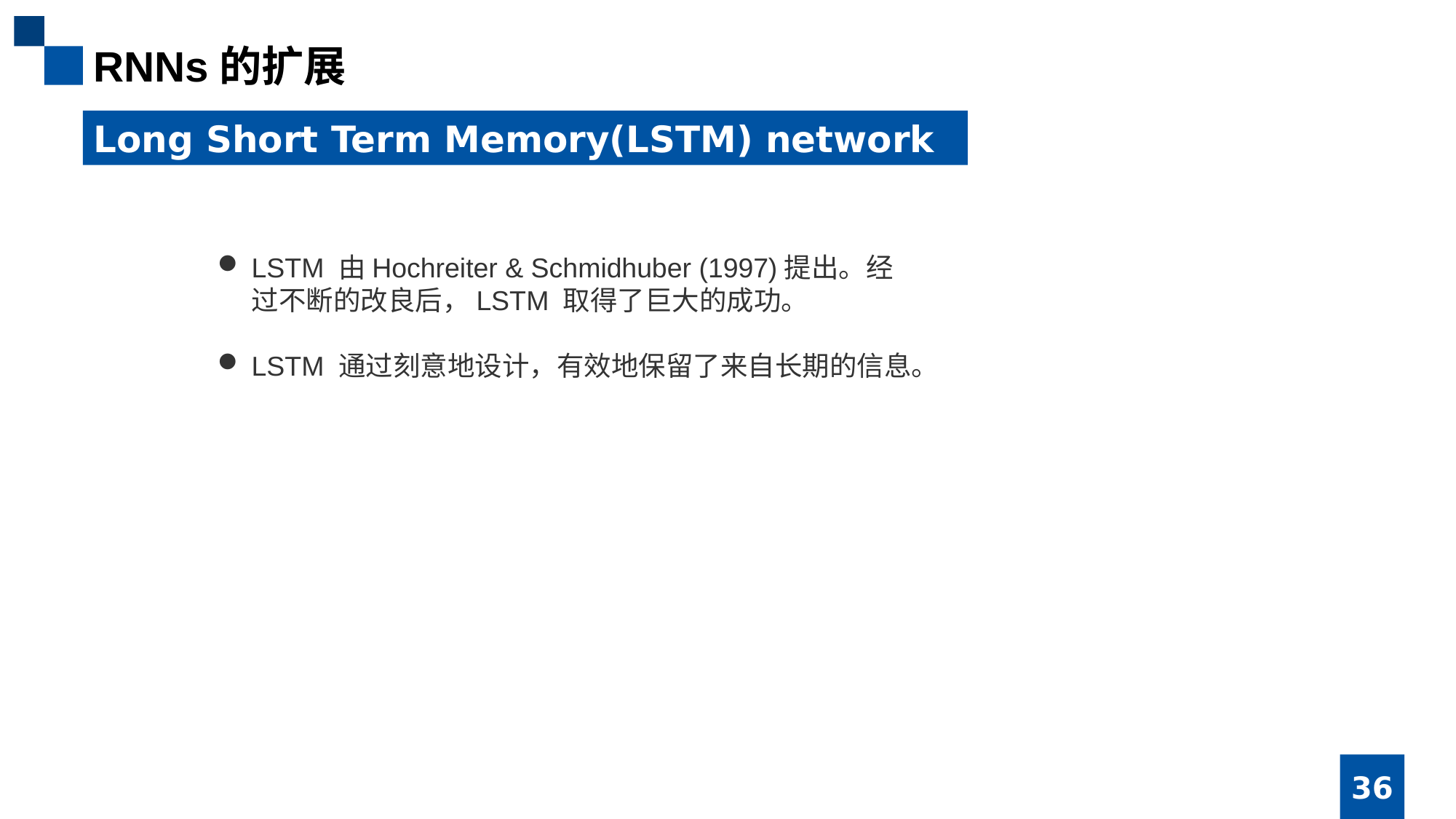

RNNs的扩展
Long Short Term Memory(LSTM) network
LSTM 由Hochreiter & Schmidhuber (1997)提出。经过不断的改良后，LSTM 取得了巨大的成功。

LSTM 通过刻意地设计，有效地保留了来自长期的信息。

36